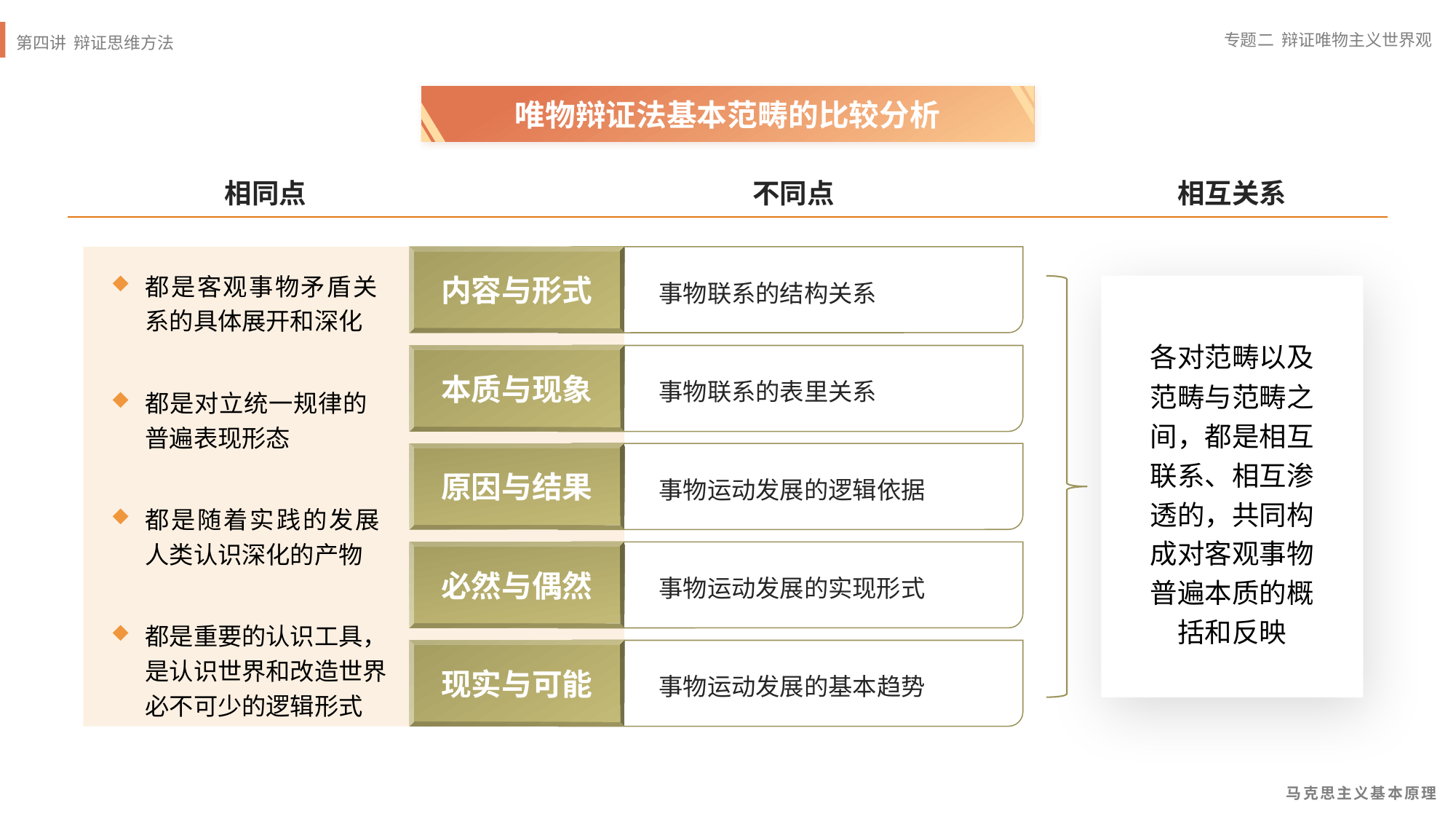

唯物辩证法基本范畴的比较分析

相同点
不同点
相互关系

内容与形式
事物联系的结构关系
都是客观事物矛盾关系的具体展开和深化

各对范畴以及范畴与范畴之间，都是相互联系、相互渗透的，共同构成对客观事物普遍本质的概括和反映
本质与现象
事物联系的表里关系
都是对立统一规律的普遍表现形态
原因与结果
事物运动发展的逻辑依据
都是随着实践的发展人类认识深化的产物
必然与偶然
事物运动发展的实现形式
都是重要的认识工具，是认识世界和改造世界必不可少的逻辑形式
现实与可能
事物运动发展的基本趋势